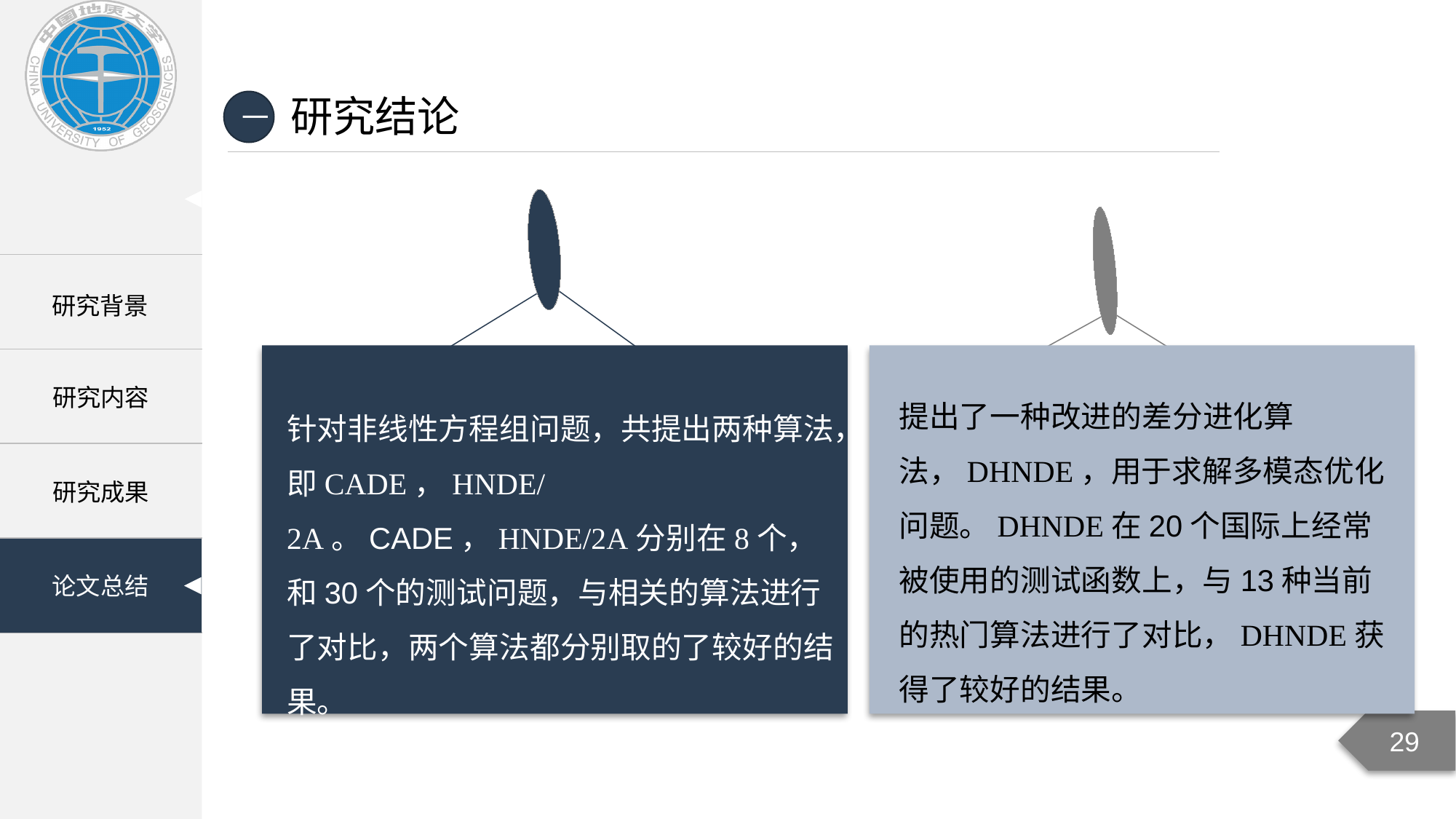

研究结论
一

提出了一种改进的差分进化算法，DHNDE，用于求解多模态优化问题。DHNDE在20个国际上经常被使用的测试函数上，与13种当前的热门算法进行了对比，DHNDE获得了较好的结果。
针对非线性方程组问题，共提出两种算法，即CADE，HNDE/2A。CADE，HNDE/2A分别在8个，和30个的测试问题，与相关的算法进行了对比，两个算法都分别取的了较好的结果。